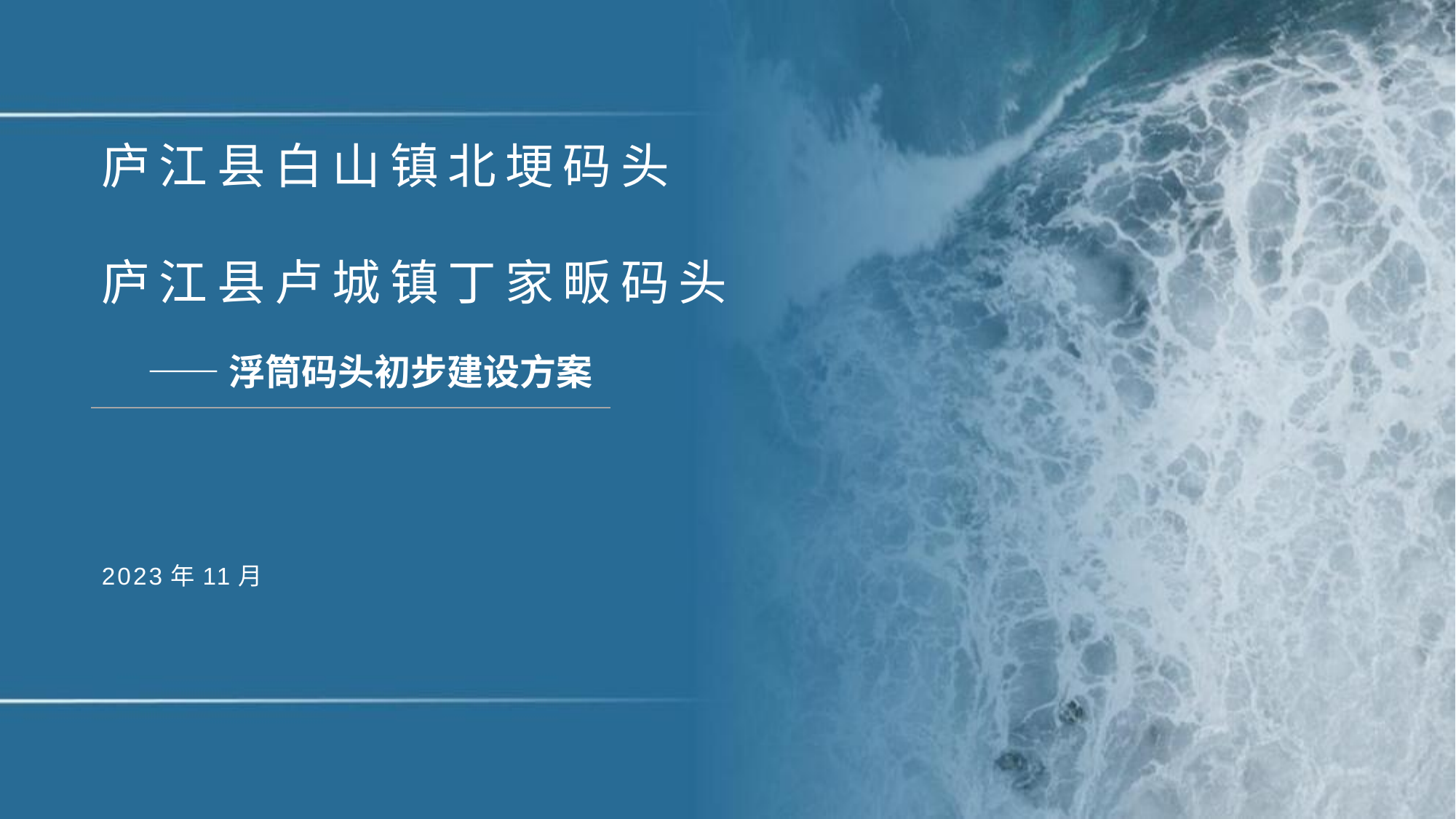

庐江县白山镇北埂码头
庐江县卢城镇丁家畈码头
——浮筒码头初步建设方案

2023年11月